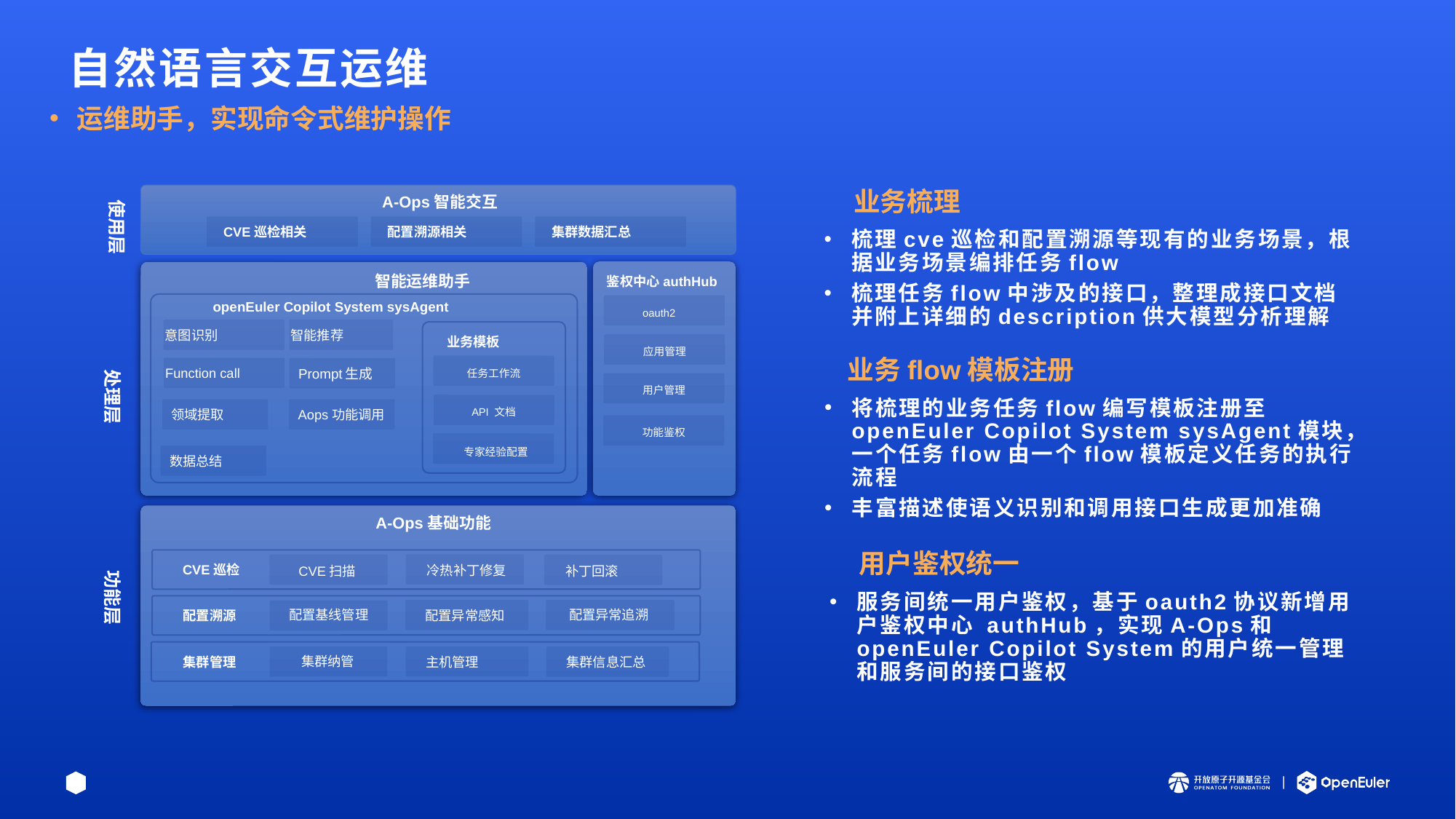

自然语言交互运维
运维助手，实现命令式维护操作
业务梳理

使用层
A-Ops智能交互

CVE巡检相关
配置溯源相关
集群数据汇总
梳理cve巡检和配置溯源等现有的业务场景，根据业务场景编排任务flow
梳理任务flow中涉及的接口，整理成接口文档并附上详细的description供大模型分析理解

智能运维助手
鉴权中心authHub

oauth2

openEuler Copilot System sysAgent

智能推荐
意图识别
业务模板
应用管理

业务flow模板注册

任务工作流

处理层
Function call
Prompt生成
用户管理

将梳理的业务任务flow编写模板注册至openEuler Copilot System sysAgent模块，一个任务flow由一个flow模板定义任务的执行流程
丰富描述使语义识别和调用接口生成更加准确
API 文档

领域提取
Aops功能调用
功能鉴权

专家经验配置

数据总结

A-Ops基础功能
用户鉴权统一

功能层
CVE巡检
冷热补丁修复
CVE扫描
补丁回滚
服务间统一用户鉴权，基于oauth2协议新增用户鉴权中心 authHub，实现A-Ops和openEuler Copilot System的用户统一管理和服务间的接口鉴权

配置异常追溯
配置基线管理
配置异常感知
配置溯源

集群纳管
集群管理
主机管理
集群信息汇总